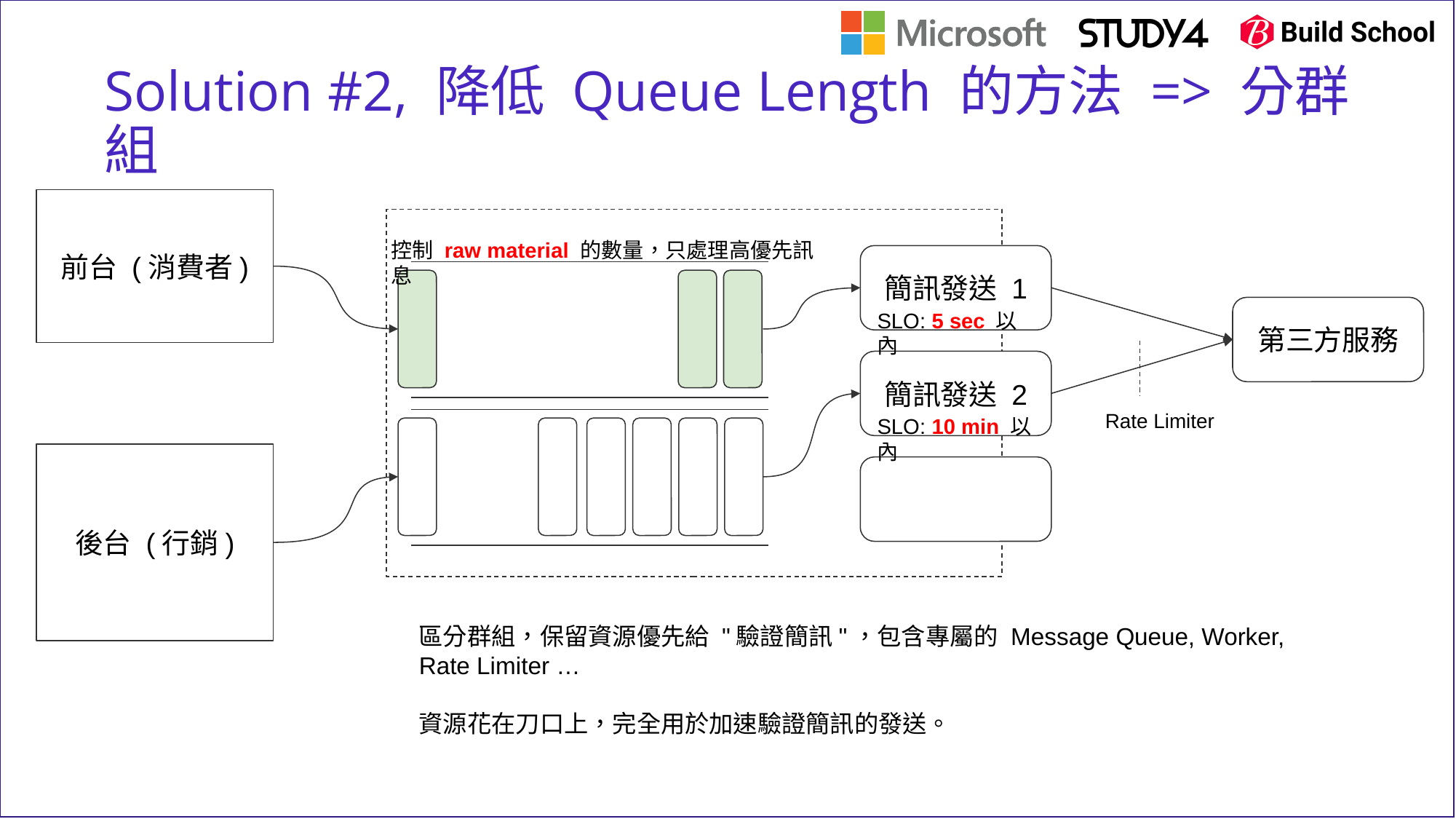

# Solution #2, 降低 Queue Length 的方法 => 分群組
前台 (消費者)

控制 raw material 的數量，只處理高優先訊息
簡訊發送 1

第三方服務
SLO: 5 sec 以內
簡訊發送 2
Rate Limiter
SLO: 10 min 以內

後台 (行銷)

區分群組，保留資源優先給 "驗證簡訊"，包含專屬的 Message Queue, Worker, Rate Limiter …

資源花在刀口上，完全用於加速驗證簡訊的發送。